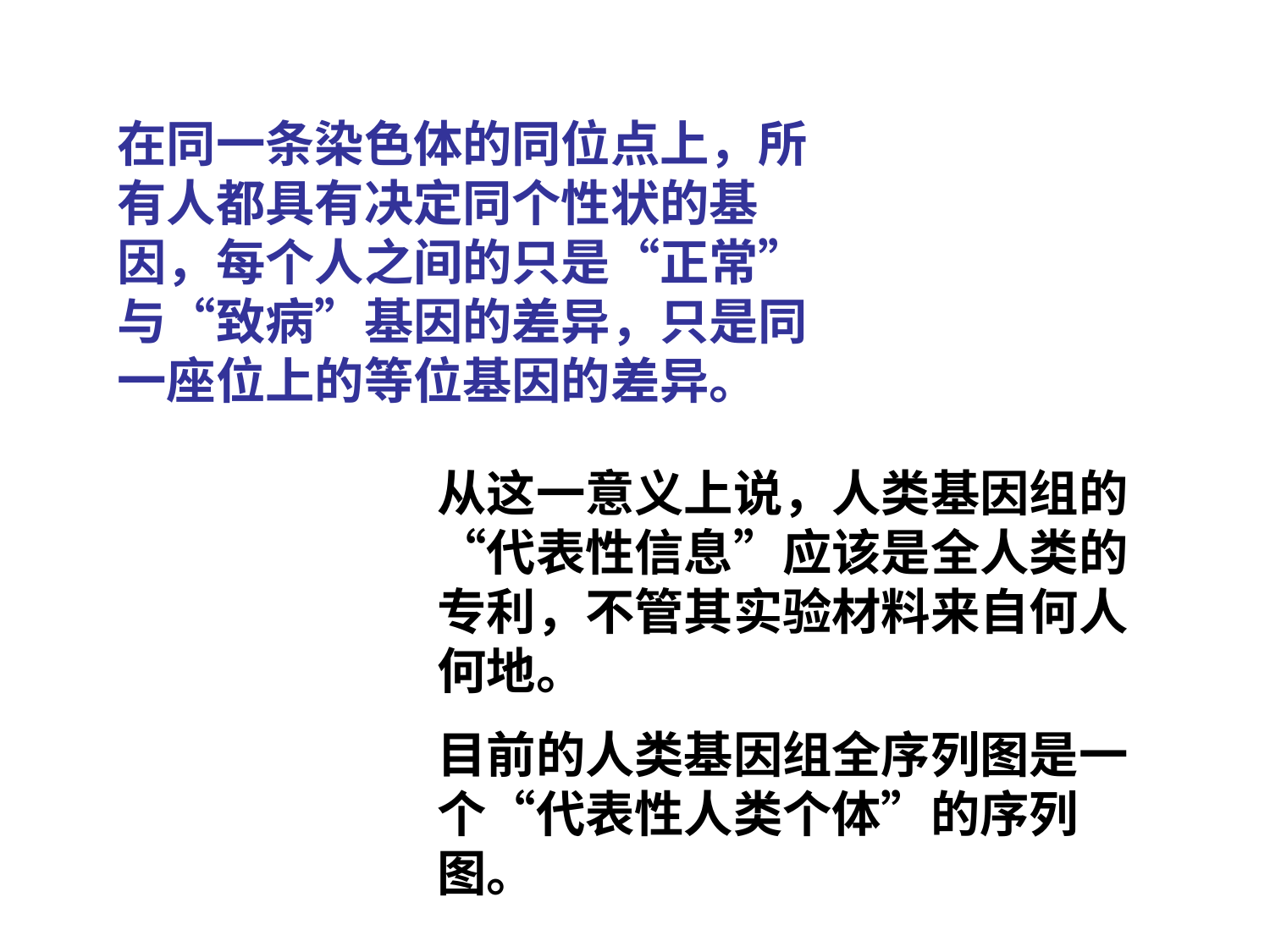

在同一条染色体的同位点上，所有人都具有决定同个性状的基因，每个人之间的只是“正常”与“致病”基因的差异，只是同一座位上的等位基因的差异。
从这一意义上说，人类基因组的“代表性信息”应该是全人类的专利，不管其实验材料来自何人何地。
目前的人类基因组全序列图是一个“代表性人类个体”的序列图。